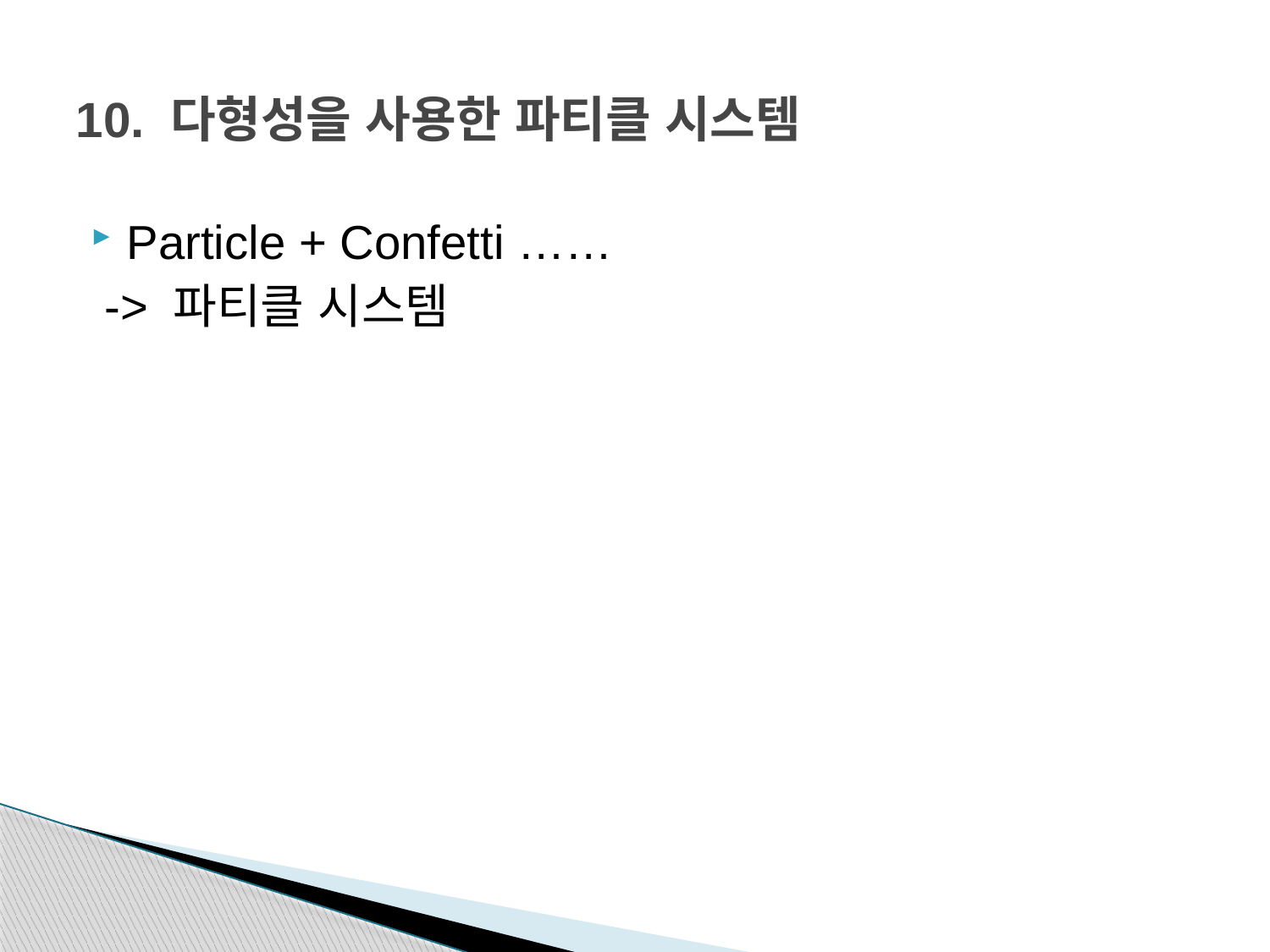

# 10. 다형성을 사용한 파티클 시스템
Particle + Confetti ……
 -> 파티클 시스템